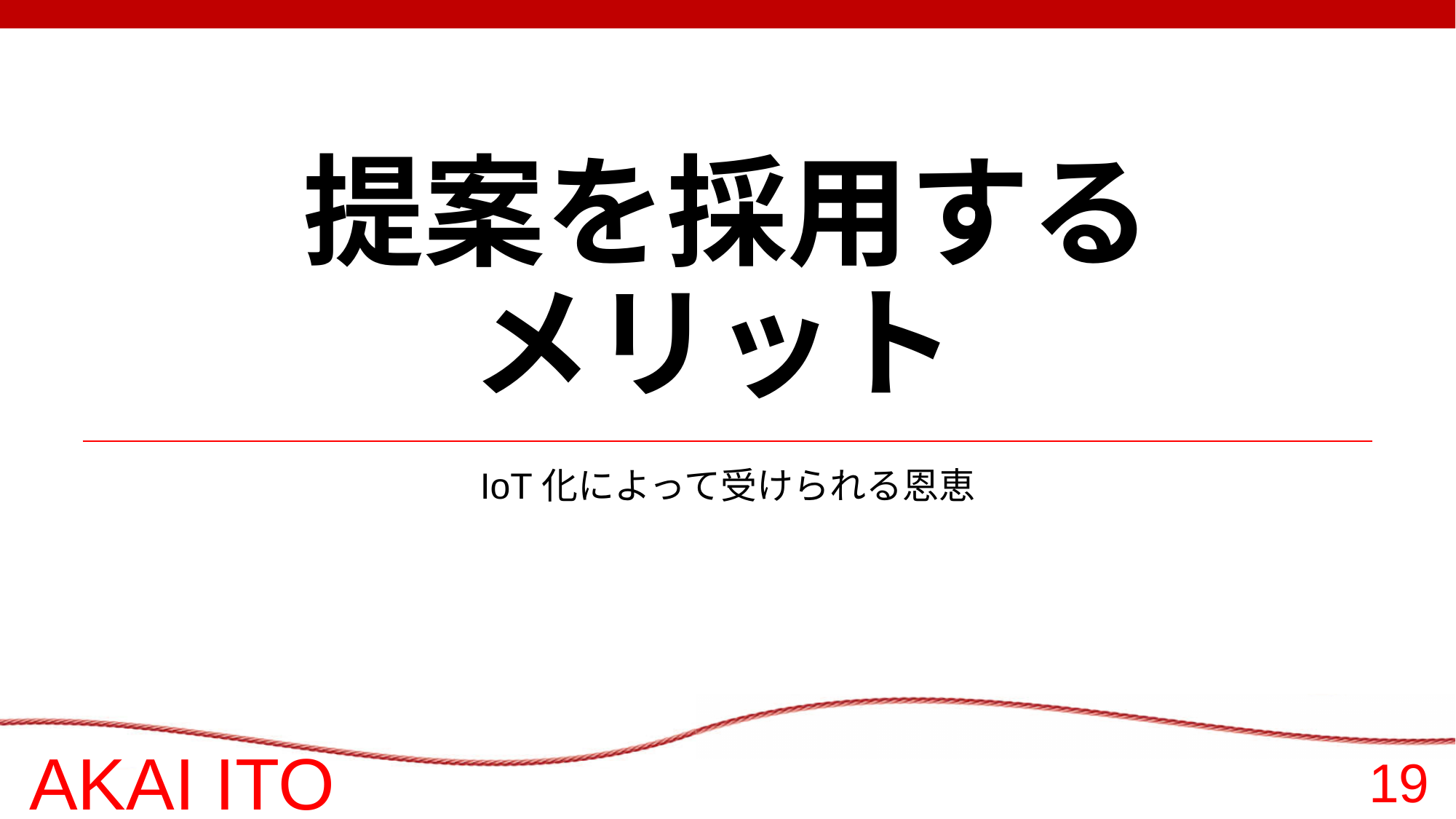

# 提案を採用する メリット
IoT化によって受けられる恩恵
AKAI ITO
19